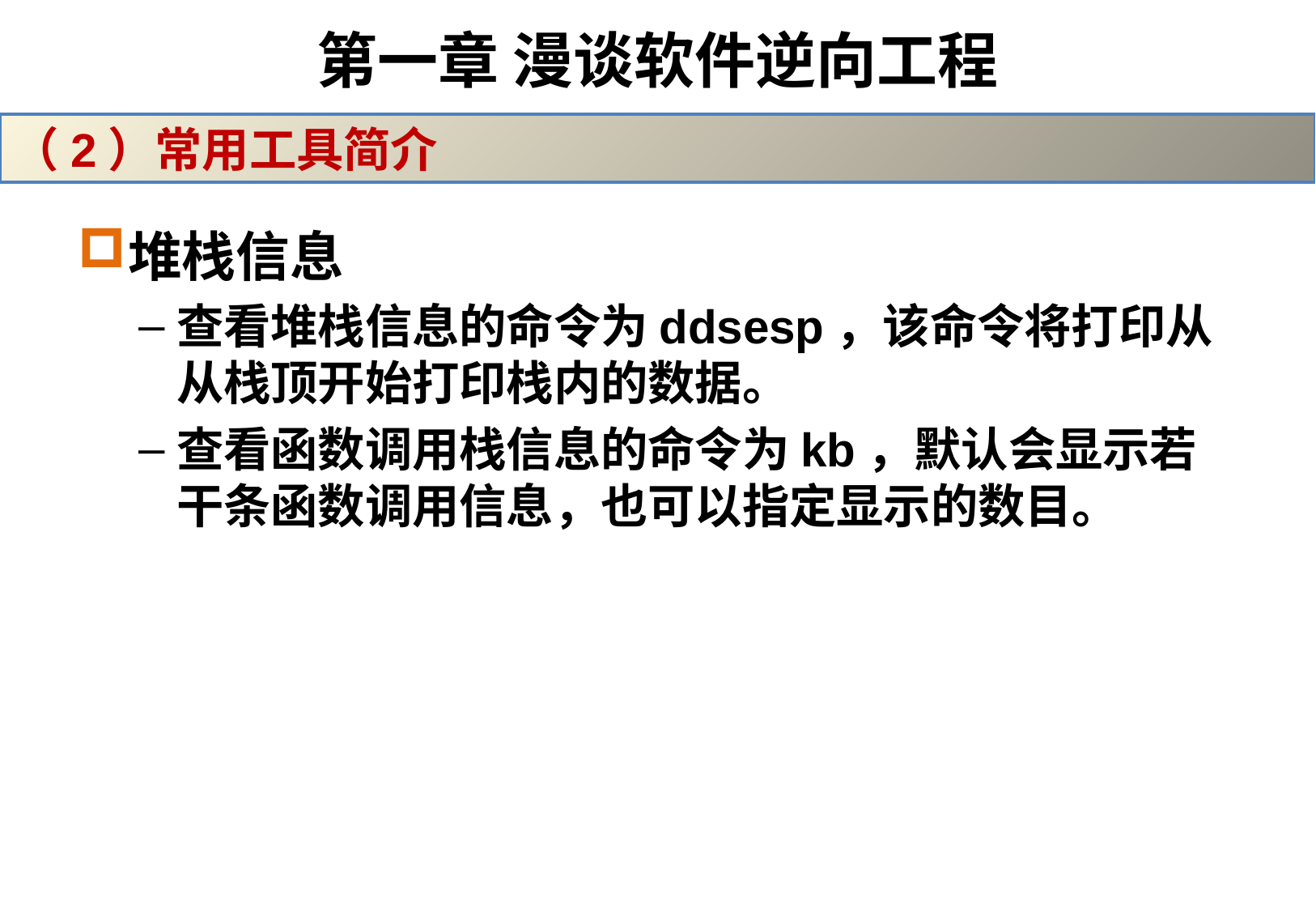

# 第一章 漫谈软件逆向工程
（2）常用工具简介
堆栈信息
查看堆栈信息的命令为ddsesp，该命令将打印从从栈顶开始打印栈内的数据。
查看函数调用栈信息的命令为kb，默认会显示若干条函数调用信息，也可以指定显示的数目。